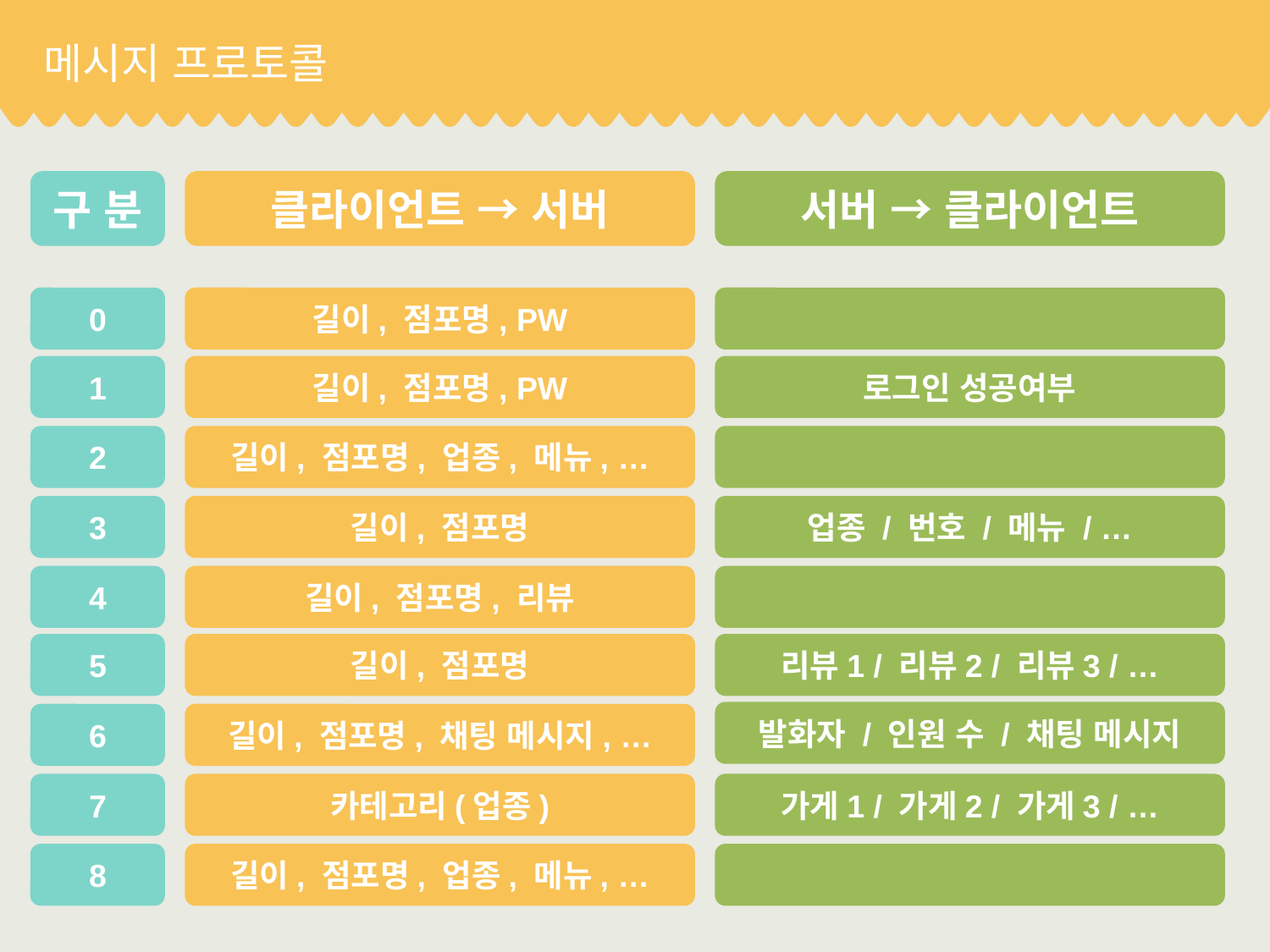

# 메시지 프로토콜

구 분
클라이언트 → 서버
서버 → 클라이언트
0
길이, 점포명, PW

1
길이, 점포명, PW
로그인 성공여부
2
길이, 점포명, 업종, 메뉴, …

3
길이, 점포명
업종 / 번호 / 메뉴 / …
4
길이, 점포명, 리뷰

5
길이, 점포명
리뷰1 / 리뷰2 / 리뷰3 / …
발화자 / 인원 수 / 채팅 메시지
6
길이, 점포명, 채팅 메시지, …
7
카테고리(업종)
가게1 / 가게2 / 가게3 / …
8
길이, 점포명, 업종, 메뉴, …